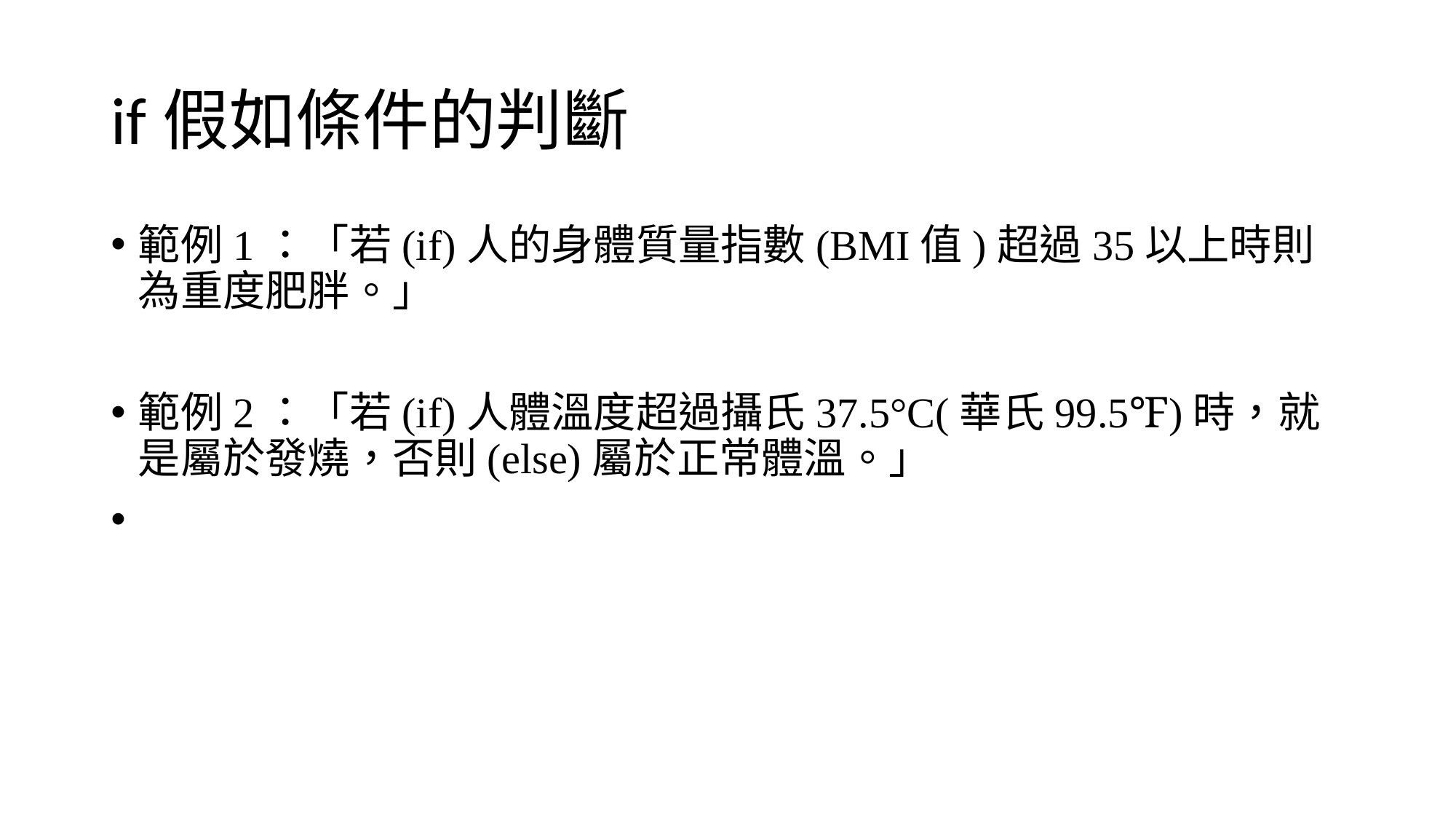

# if假如條件的判斷
範例1：「若(if)人的身體質量指數(BMI值)超過35以上時則為重度肥胖。」

範例2：「若(if)人體溫度超過攝氏37.5°C(華氏99.5℉)時，就是屬於發燒，否則(else)屬於正常體溫。」